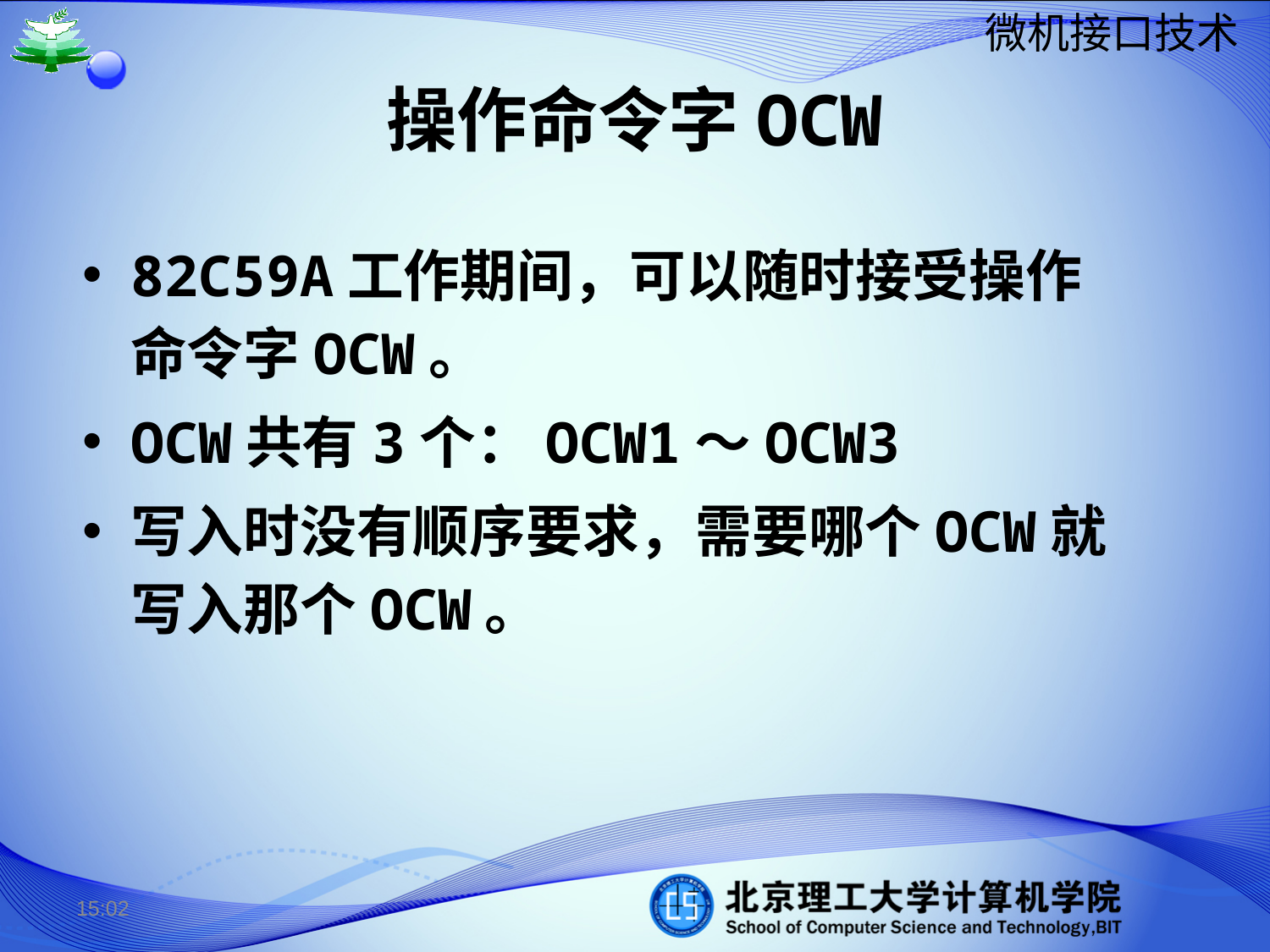

# 操作命令字OCW
82C59A工作期间，可以随时接受操作命令字OCW。
OCW共有3个：OCW1～OCW3
写入时没有顺序要求，需要哪个OCW就写入那个OCW。
15:02